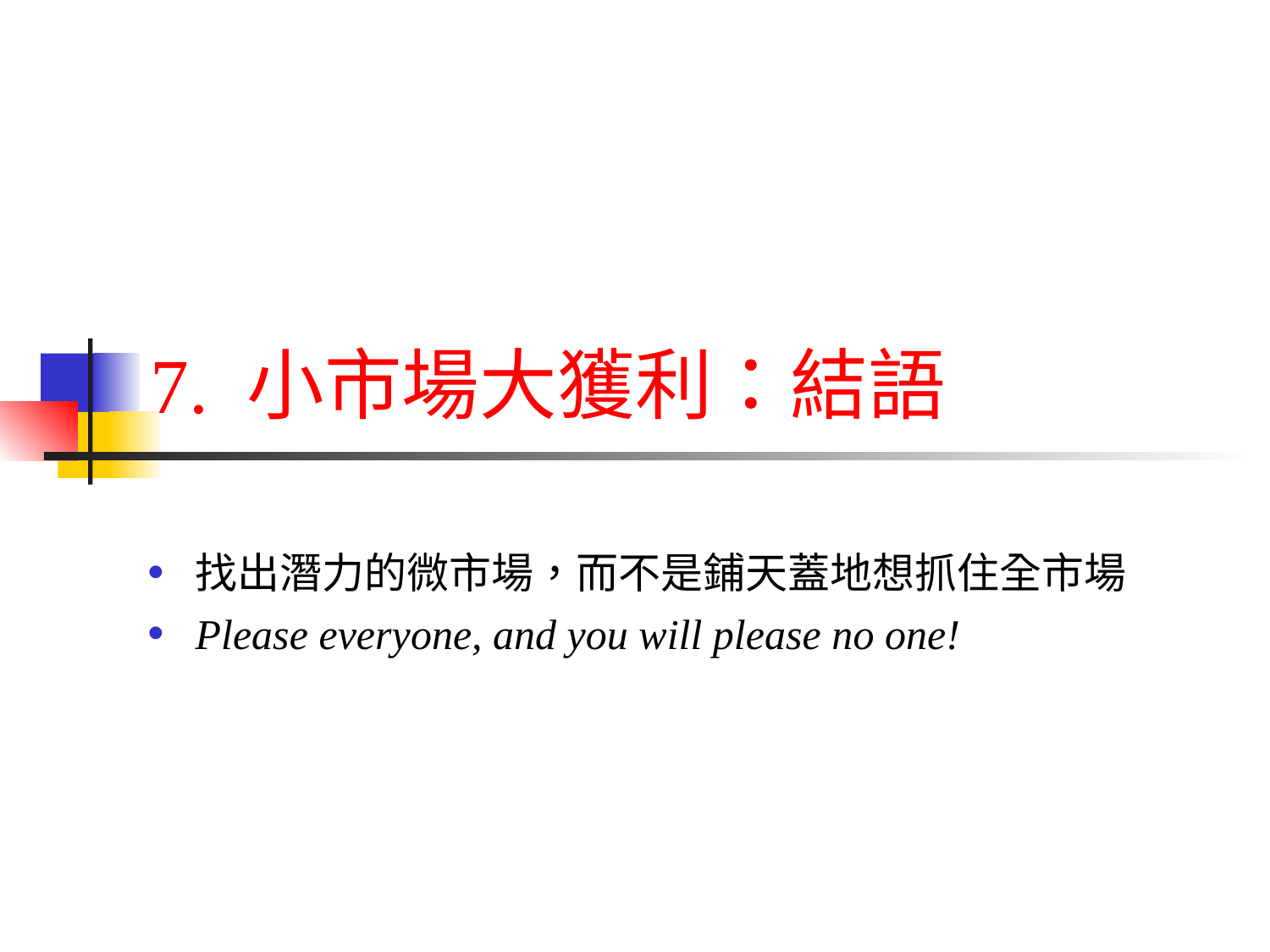

# 7. 小市場大獲利：結語
找出潛力的微市場，而不是鋪天蓋地想抓住全市場
Please everyone, and you will please no one!